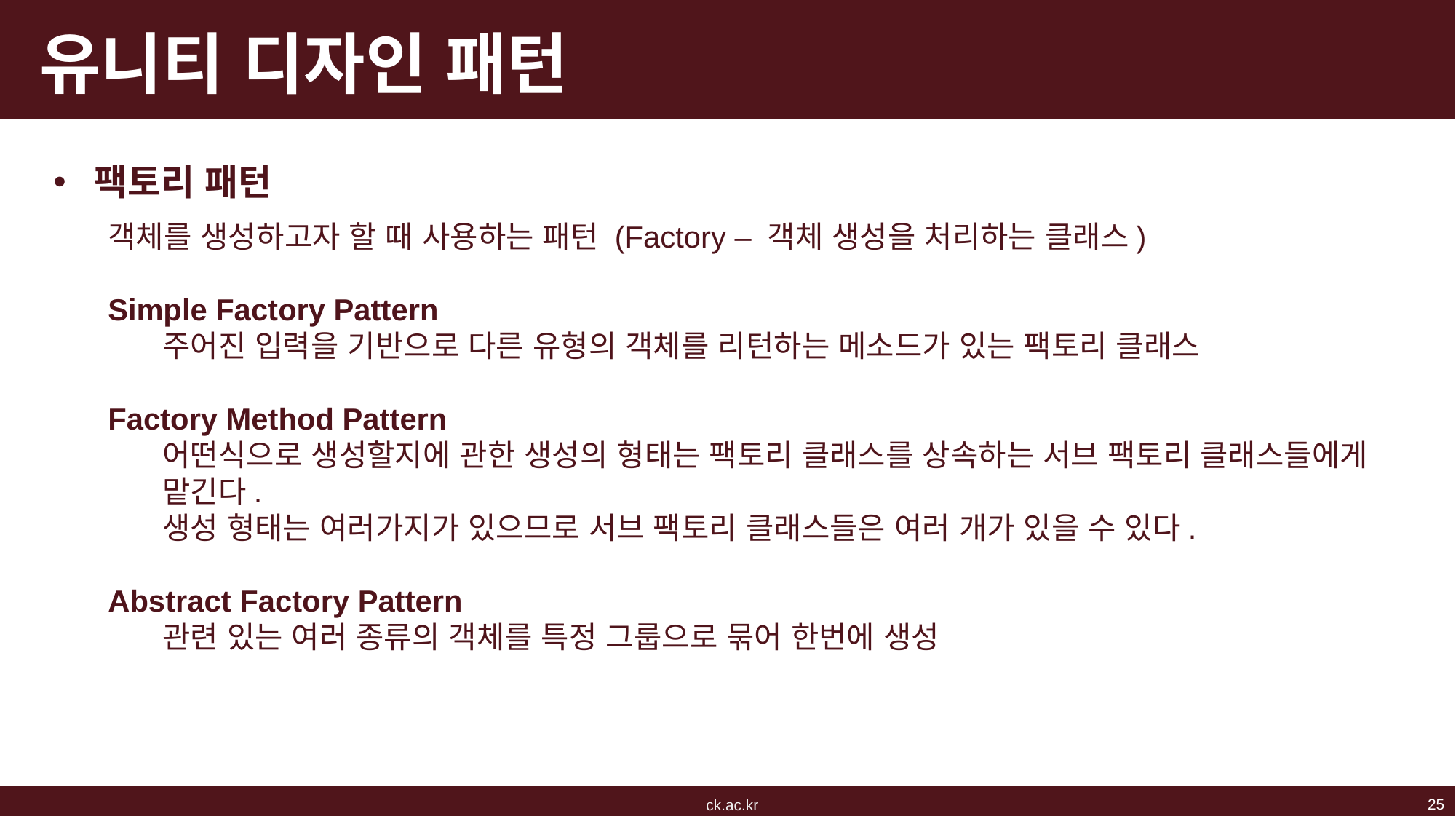

# 유니티 디자인 패턴
팩토리 패턴

객체를 생성하고자 할 때 사용하는 패턴 (Factory – 객체 생성을 처리하는 클래스)

Simple Factory Pattern
주어진 입력을 기반으로 다른 유형의 객체를 리턴하는 메소드가 있는 팩토리 클래스

Factory Method Pattern
어떤식으로 생성할지에 관한 생성의 형태는 팩토리 클래스를 상속하는 서브 팩토리 클래스들에게 맡긴다.
생성 형태는 여러가지가 있으므로 서브 팩토리 클래스들은 여러 개가 있을 수 있다.

Abstract Factory Pattern
관련 있는 여러 종류의 객체를 특정 그룹으로 묶어 한번에 생성

25
ck.ac.kr